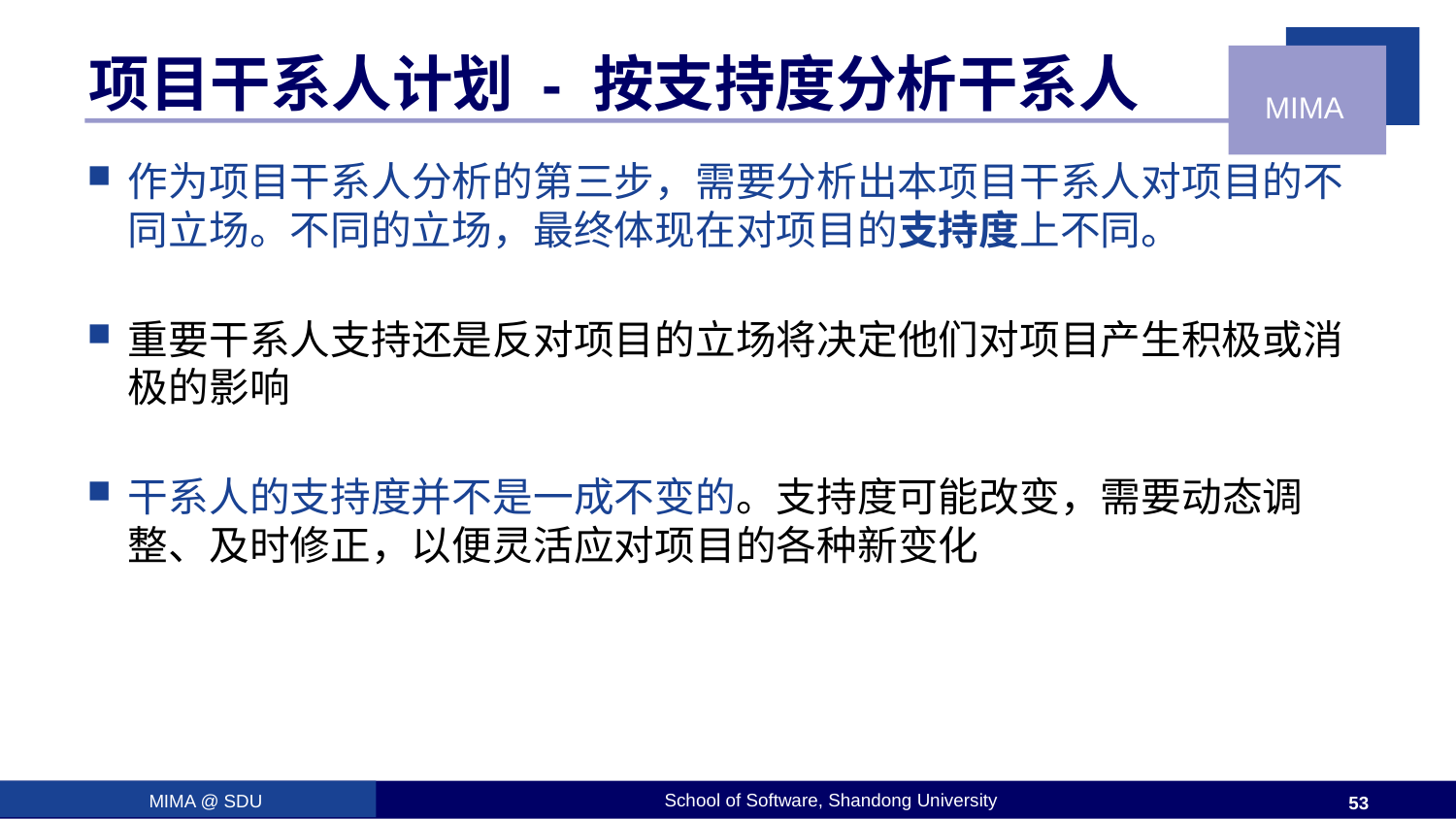

# 项目干系人计划 - 按支持度分析干系人
作为项目干系人分析的第三步，需要分析出本项目干系人对项目的不同立场。不同的立场，最终体现在对项目的支持度上不同。

重要干系人支持还是反对项目的立场将决定他们对项目产生积极或消极的影响

干系人的支持度并不是一成不变的。支持度可能改变，需要动态调整、及时修正，以便灵活应对项目的各种新变化